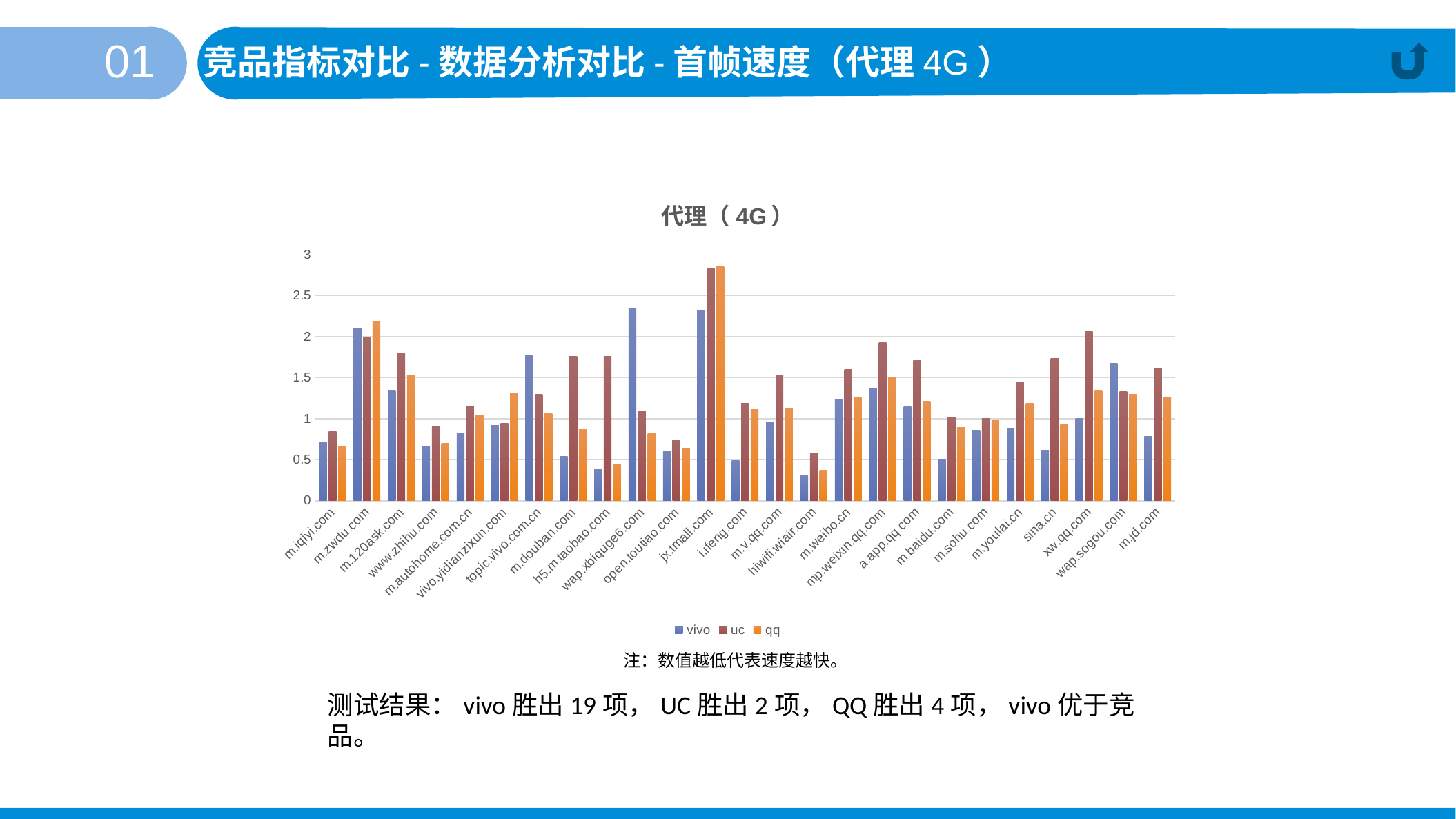

01

竞品指标对比-数据分析对比-首帧速度（代理4G）

### Chart: 代理（4G）

| Category | vivo | uc | qq |
|---|---|---|---|
| m.iqiyi.com | 0.7155556 | 0.844444 | 0.662962866666667 |
| m.zwdu.com | 2.10740833333333 | 1.98376076923077 | 2.19206142857143 |
| m.120ask.com | 1.34343454545455 | 1.79145153846154 | 1.53407266666667 |
| www.zhihu.com | 0.6666665 | 0.901111 | 0.699145153846154 |
| m.autohome.com.cn | 0.8266664 | 1.157936 | 1.04700784615385 |
| vivo.yidianzixun.com | 0.9166665 | 0.9444442 | 1.31185066666667 |
| topic.vivo.com.cn | 1.77301428571429 | 1.29595909090909 | 1.0622214 |
| m.douban.com | 0.540171076923077 | 1.7597225 | 0.863889 |
| h5.m.taobao.com | 0.378787909090909 | 1.76111 | 0.4466668 |
| wap.xbiquge6.com | 2.342222 | 1.08787963636364 | 0.812592666666667 |
| open.toutiao.com | 0.5966666 | 0.73888875 | 0.642222266666667 |
| jx.tmall.com | 2.32098777777778 | 2.84000066666667 | 2.85407466666667 |
| i.ifeng.com | 0.487666666666668 | 1.18566666666667 | 1.11433333333333 |
| m.v.qq.com | 0.947619142857143 | 1.53174571428571 | 1.12649692307692 |
| hiwifi.wiair.com | 0.299999833333333 | 0.579259333333333 | 0.372592533333333 |
| m.weibo.cn | 1.22592555555556 | 1.59682714285714 | 1.254445 |
| mp.weixin.qq.com | 1.37474727272727 | 1.92991461538462 | 1.49506222222222 |
| a.app.qq.com | 1.14365071428571 | 1.707405 | 1.21452946153846 |
| m.baidu.com | 0.508888866666667 | 1.01794869230769 | 0.892857214285714 |
| m.sohu.com | 0.860185166666667 | 1.00476328571429 | 0.9809525 |
| m.youlai.cn | 0.881944375 | 1.44962933333333 | 1.18963 |
| sina.cn | 0.611965769230769 | 1.7305575 | 0.925397357142857 |
| xw.qq.com | 1.002 | 2.06166666666667 | 1.345 |
| wap.sogou.com | 1.67283888888889 | 1.33333461538462 | 1.29333266666667 |
| m.jd.com | 0.783760384615385 | 1.61852 | 1.264443 |
注：数值越低代表速度越快。
测试结果：vivo胜出19项，UC胜出2项，QQ胜出4项，vivo优于竞品。